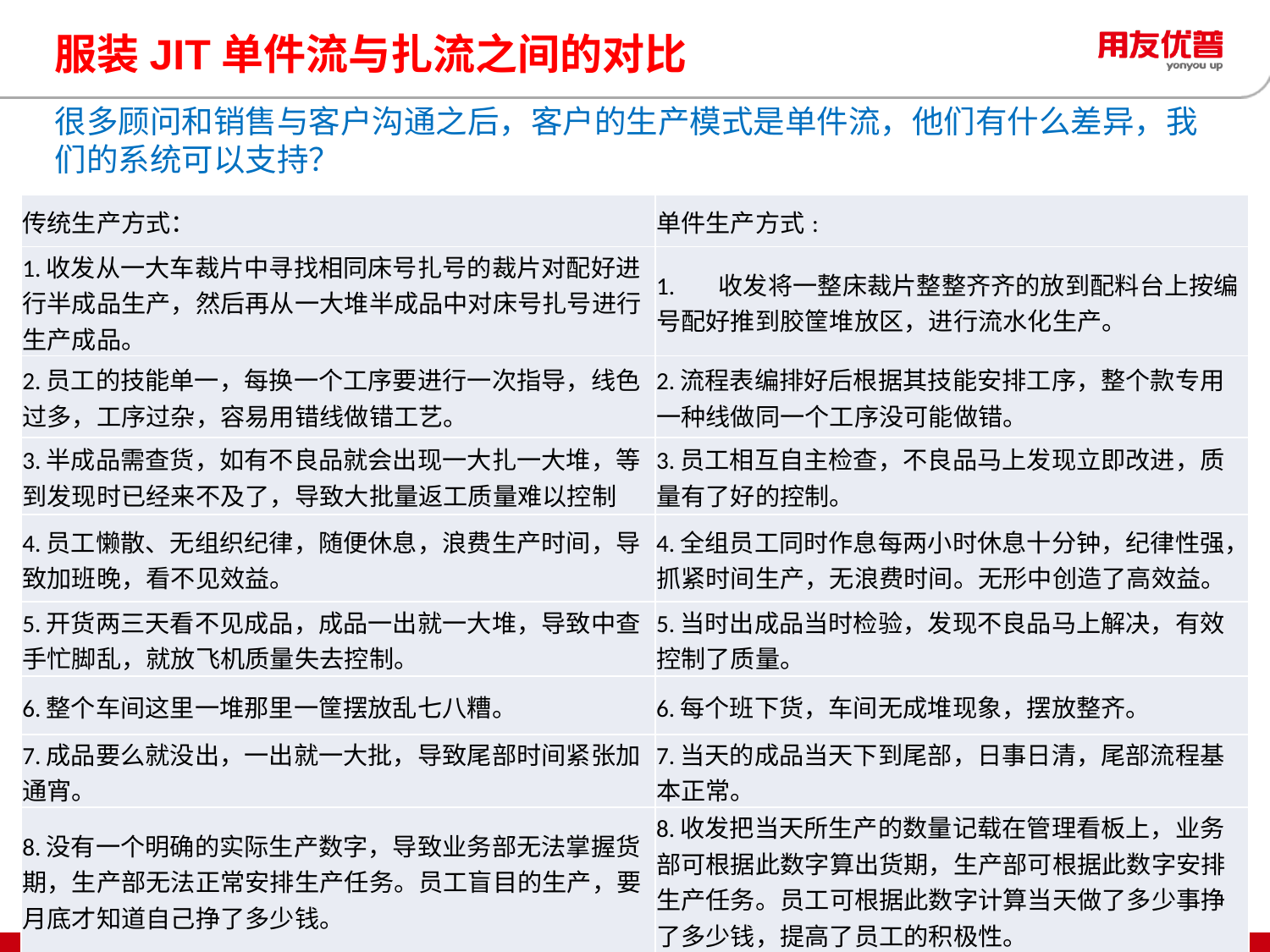

# 服装JIT单件流与扎流之间的对比
很多顾问和销售与客户沟通之后，客户的生产模式是单件流，他们有什么差异，我们的系统可以支持？
| 传统生产方式： | 单件生产方式: |
| --- | --- |
| 1.收发从一大车裁片中寻找相同床号扎号的裁片对配好进行半成品生产，然后再从一大堆半成品中对床号扎号进行生产成品。 | 1.       收发将一整床裁片整整齐齐的放到配料台上按编号配好推到胶筐堆放区，进行流水化生产。 |
| 2.员工的技能单一，每换一个工序要进行一次指导，线色过多，工序过杂，容易用错线做错工艺。 | 2.流程表编排好后根据其技能安排工序，整个款专用一种线做同一个工序没可能做错。 |
| 3.半成品需查货，如有不良品就会出现一大扎一大堆，等到发现时已经来不及了，导致大批量返工质量难以控制 | 3.员工相互自主检查，不良品马上发现立即改进，质量有了好的控制。 |
| 4.员工懒散、无组织纪律，随便休息，浪费生产时间，导致加班晚，看不见效益。 | 4.全组员工同时作息每两小时休息十分钟，纪律性强，抓紧时间生产，无浪费时间。无形中创造了高效益。 |
| 5.开货两三天看不见成品，成品一出就一大堆，导致中查手忙脚乱，就放飞机质量失去控制。 | 5.当时出成品当时检验，发现不良品马上解决，有效控制了质量。 |
| 6.整个车间这里一堆那里一筐摆放乱七八糟。 | 6.每个班下货，车间无成堆现象，摆放整齐。 |
| 7.成品要么就没出，一出就一大批，导致尾部时间紧张加通宵。 | 7.当天的成品当天下到尾部，日事日清，尾部流程基本正常。 |
| 8.没有一个明确的实际生产数字，导致业务部无法掌握货期，生产部无法正常安排生产任务。员工盲目的生产，要月底才知道自己挣了多少钱。 | 8.收发把当天所生产的数量记载在管理看板上，业务部可根据此数字算出货期，生产部可根据此数字安排生产任务。员工可根据此数字计算当天做了多少事挣了多少钱，提高了员工的积极性。 |